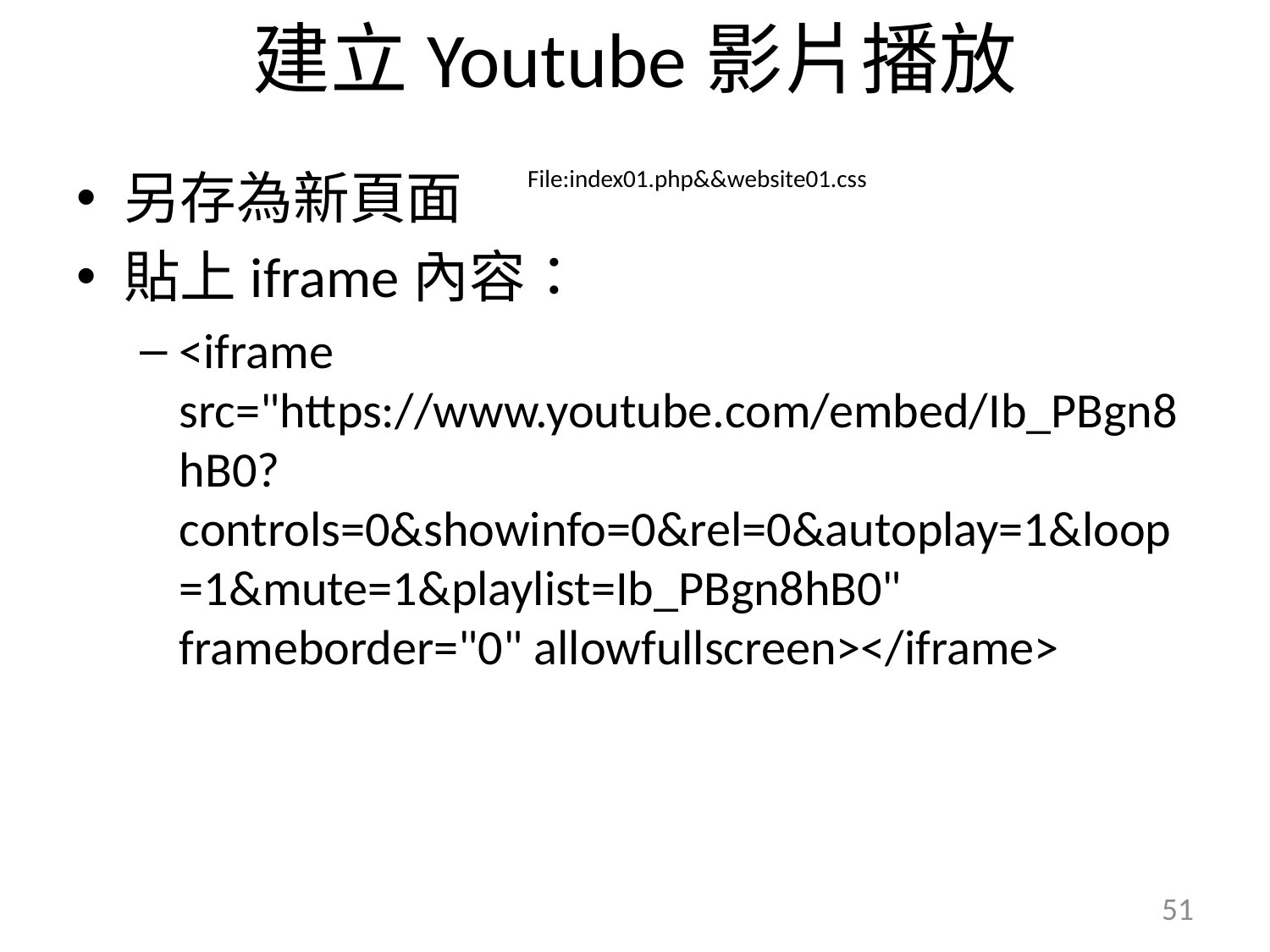

# 建立Youtube影片播放
另存為新頁面
貼上iframe內容：
<iframe src="https://www.youtube.com/embed/Ib_PBgn8hB0?controls=0&showinfo=0&rel=0&autoplay=1&loop=1&mute=1&playlist=Ib_PBgn8hB0" frameborder="0" allowfullscreen></iframe>
File:index01.php&&website01.css

51